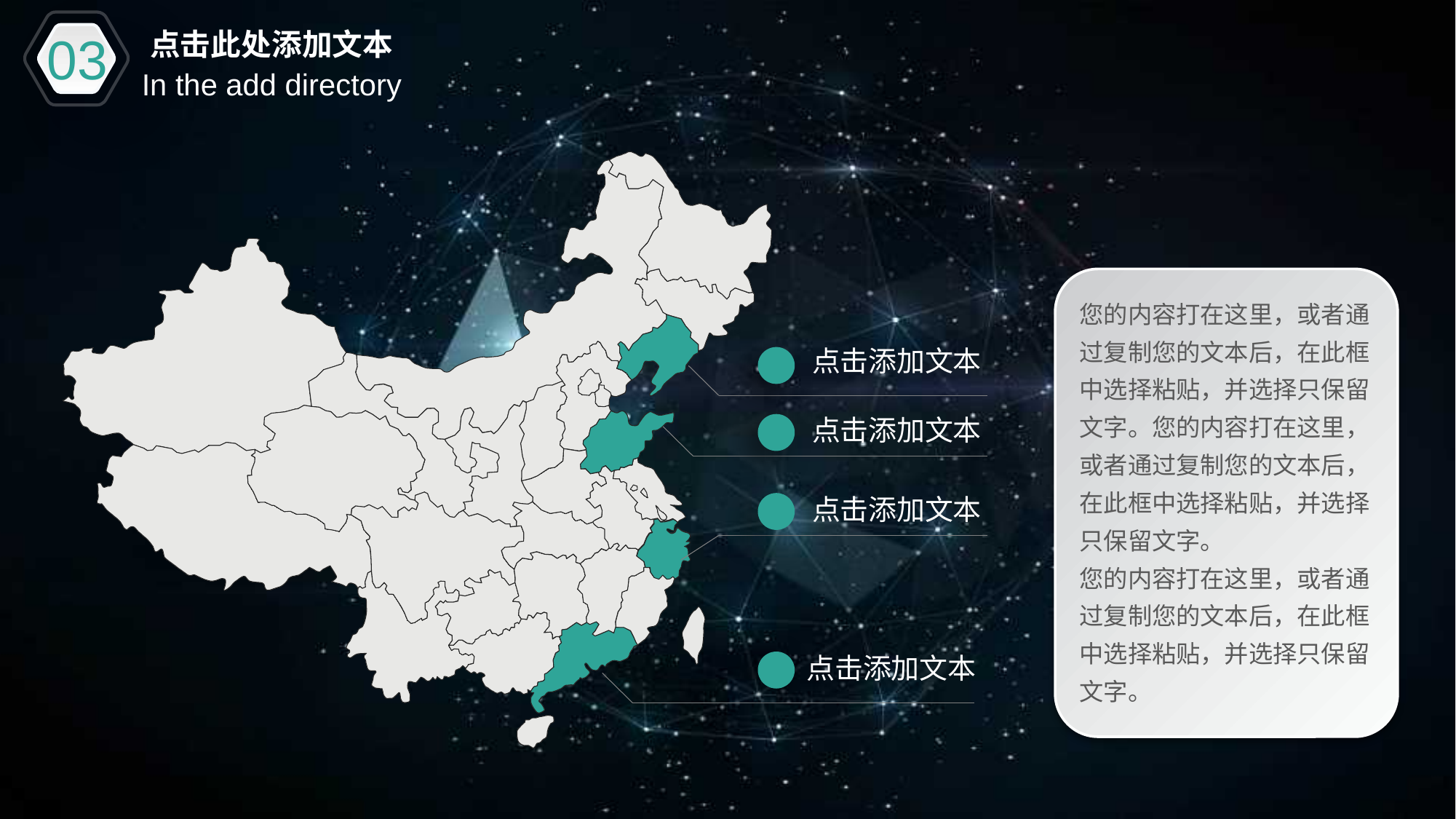

03
点击此处添加文本
In the add directory

您的内容打在这里，或者通过复制您的文本后，在此框中选择粘贴，并选择只保留文字。您的内容打在这里，或者通过复制您的文本后，在此框中选择粘贴，并选择只保留文字。
您的内容打在这里，或者通过复制您的文本后，在此框中选择粘贴，并选择只保留文字。

点击添加文本

点击添加文本

点击添加文本

点击添加文本

延迟符